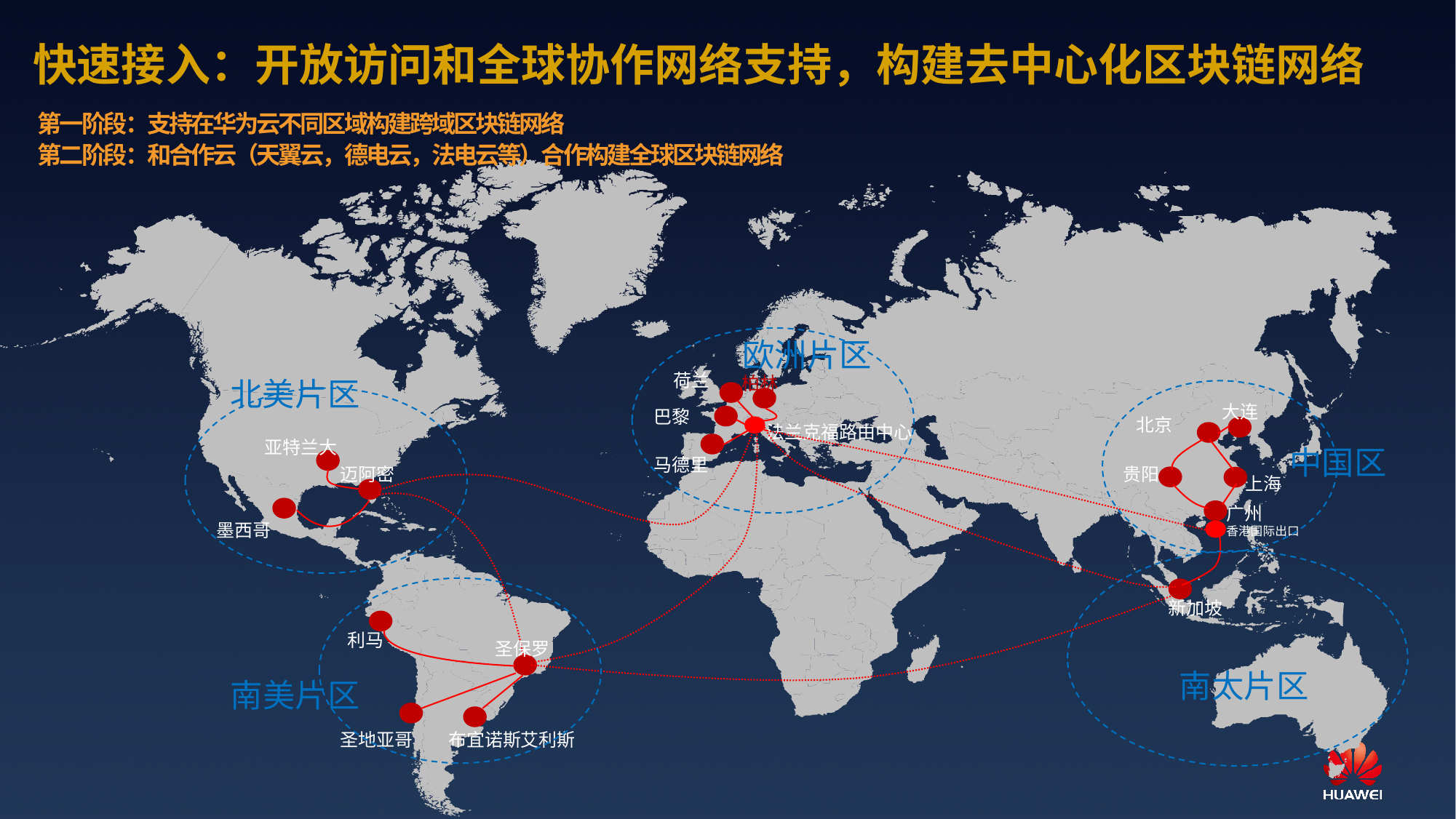

快速接入：开放访问和全球协作网络支持，构建去中心化区块链网络

第一阶段：支持在华为云不同区域构建跨域区块链网络
第二阶段：和合作云（天翼云，德电云，法电云等）合作构建全球区块链网络

欧洲片区
荷兰
柏林
北美片区

大连
巴黎

北京

法兰克福路由中心

亚特兰大

中国区

马德里

迈阿密
贵阳

上海

广州
香港国际出口

墨西哥

新加坡

利马

圣保罗

南太片区
南美片区

圣地亚哥
布宜诺斯艾利斯